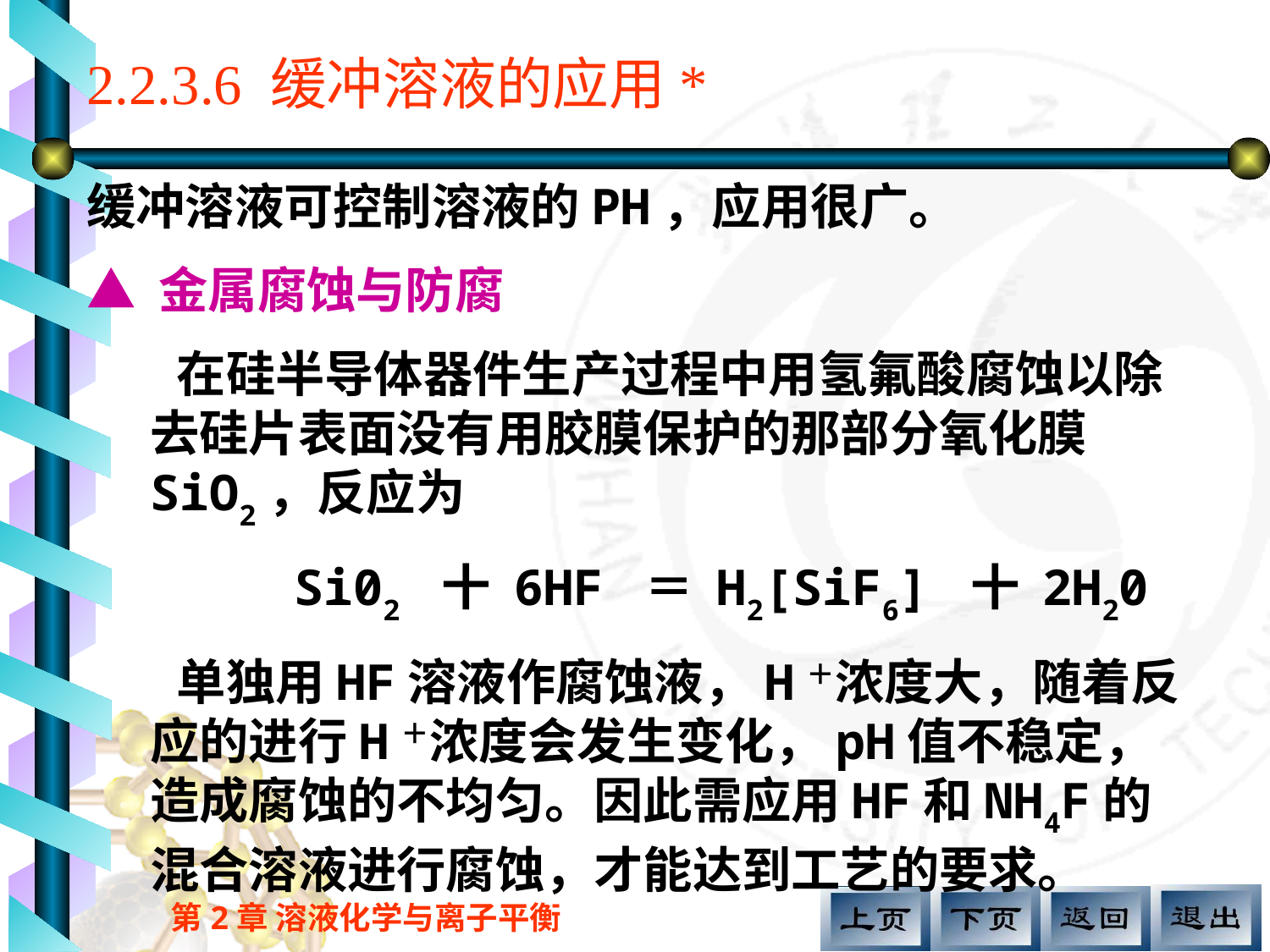

2.2.3.6 缓冲溶液的应用*

缓冲溶液可控制溶液的PH，应用很广。
▲ 金属腐蚀与防腐
       在硅半导体器件生产过程中用氢氟酸腐蚀以除去硅片表面没有用胶膜保护的那部分氧化膜SiO2，反应为
       Si02 十 6HF ＝ H2[SiF6] 十 2H20
       单独用HF溶液作腐蚀液，H＋浓度大，随着反应的进行H＋浓度会发生变化，pH值不稳定，造成腐蚀的不均匀。因此需应用HF和NH4F的混合溶液进行腐蚀，才能达到工艺的要求。